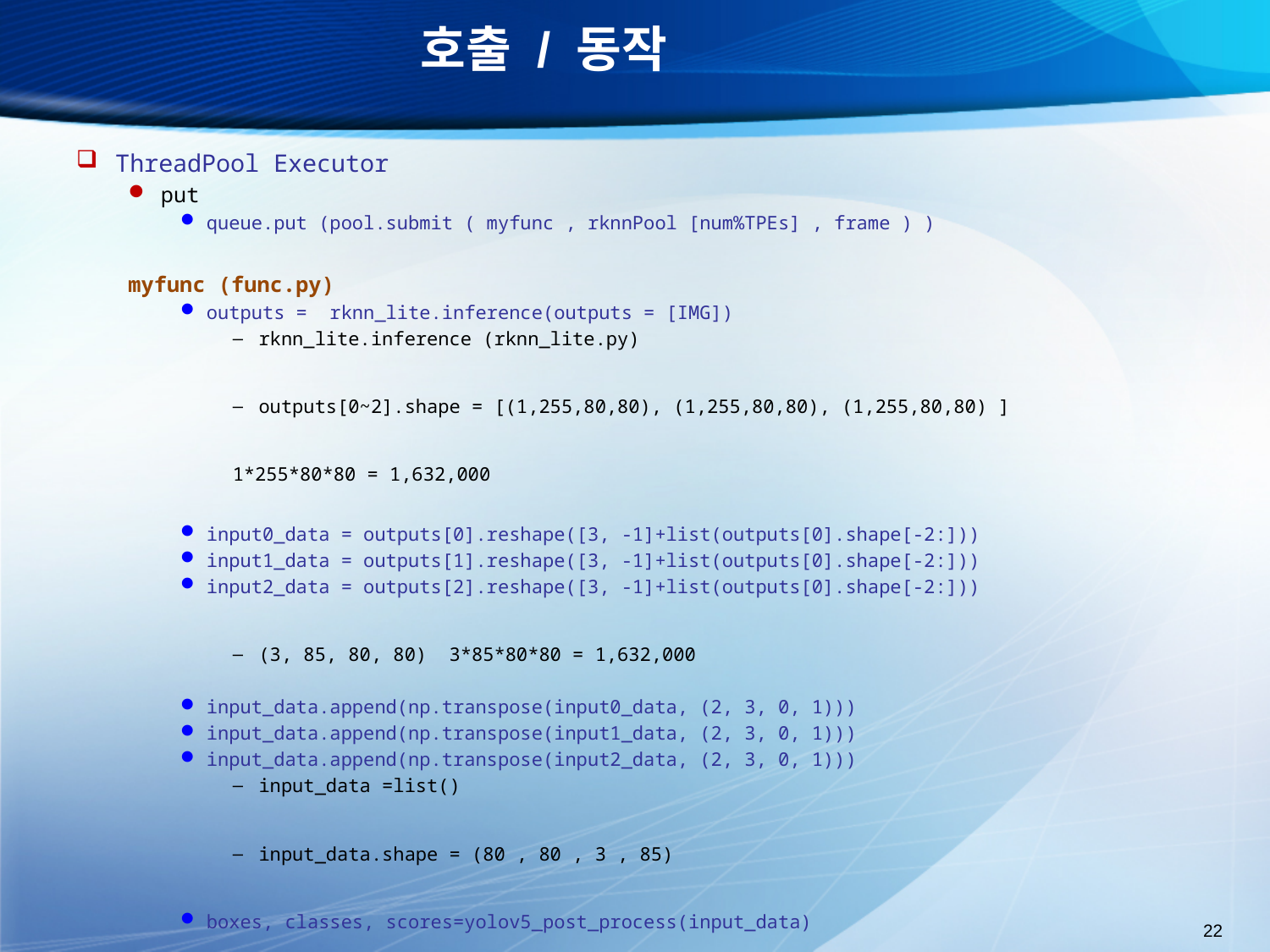

# 호출 / 동작
ThreadPool Executor
put
queue.put (pool.submit ( myfunc , rknnPool [num%TPEs] , frame ) )

myfunc (func.py)
outputs =  rknn_lite.inference(outputs = [IMG])
rknn_lite.inference (rknn_lite.py)

outputs[0~2].shape = [(1,255,80,80), (1,255,80,80), (1,255,80,80) ]

	1*255*80*80 = 1,632,000

input0_data = outputs[0].reshape([3, -1]+list(outputs[0].shape[-2:]))
input1_data = outputs[1].reshape([3, -1]+list(outputs[0].shape[-2:]))
input2_data = outputs[2].reshape([3, -1]+list(outputs[0].shape[-2:]))

(3, 85, 80, 80)  3*85*80*80 = 1,632,000

input_data.append(np.transpose(input0_data, (2, 3, 0, 1)))
input_data.append(np.transpose(input1_data, (2, 3, 0, 1)))
input_data.append(np.transpose(input2_data, (2, 3, 0, 1)))
input_data =list()

input_data.shape = (80 , 80 , 3 , 85)

boxes, classes, scores=yolov5_post_process(input_data)